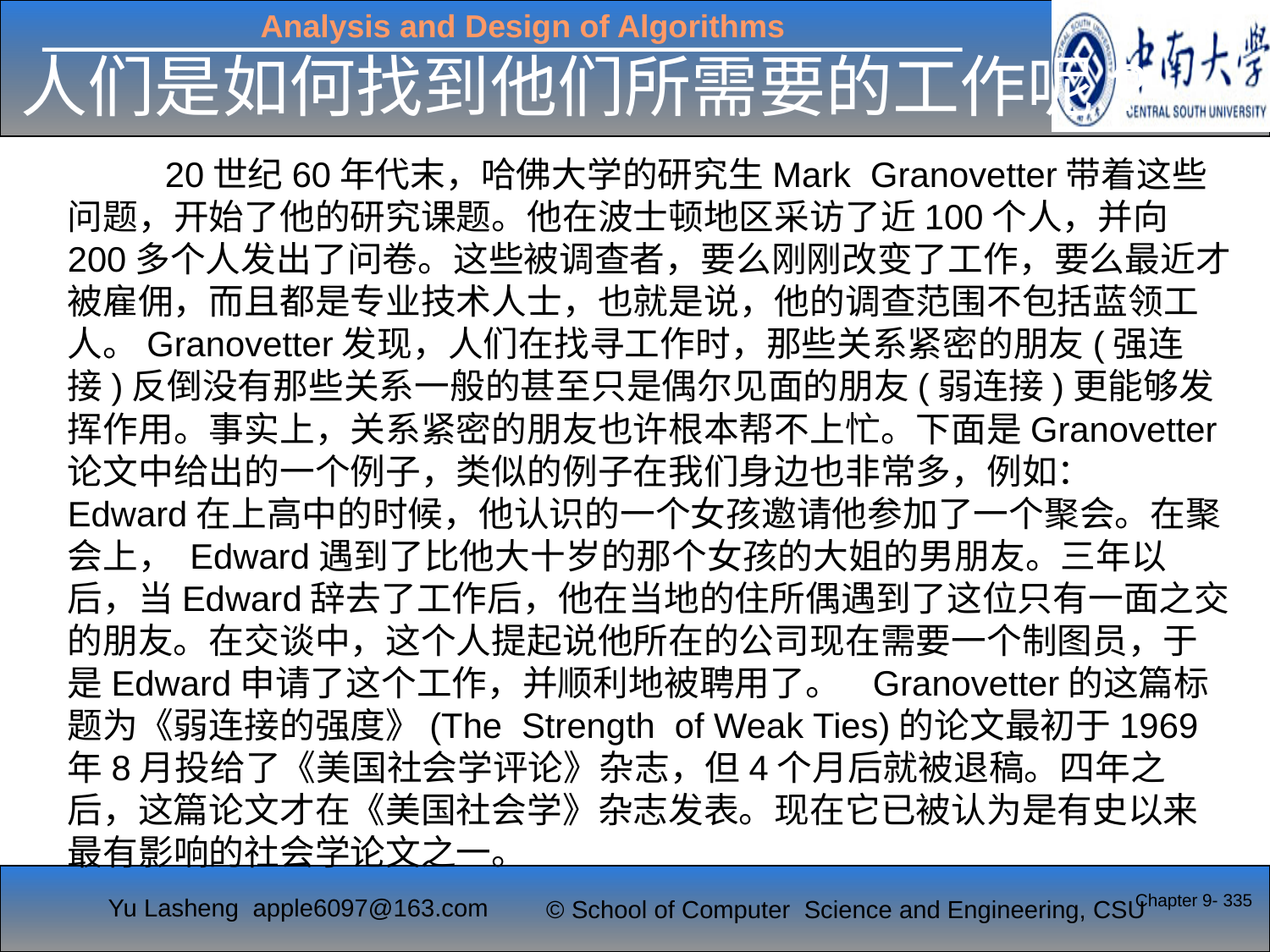

# 人们是如何找到他们所需要的工作呢?
          20世纪60年代末，哈佛大学的研究生Mark  Granovetter带着这些问题，开始了他的研究课题。他在波士顿地区采访了近100个人，并向200多个人发出了问卷。这些被调查者，要么刚刚改变了工作，要么最近才被雇佣，而且都是专业技术人士，也就是说，他的调查范围不包括蓝领工人。Granovetter发现，人们在找寻工作时，那些关系紧密的朋友(强连接)反倒没有那些关系一般的甚至只是偶尔见面的朋友(弱连接)更能够发挥作用。事实上，关系紧密的朋友也许根本帮不上忙。下面是Granovetter论文中给出的一个例子，类似的例子在我们身边也非常多，例如：    Edward在上高中的时候，他认识的一个女孩邀请他参加了一个聚会。在聚会上， Edward遇到了比他大十岁的那个女孩的大姐的男朋友。三年以后，当Edward辞去了工作后，他在当地的住所偶遇到了这位只有一面之交的朋友。在交谈中，这个人提起说他所在的公司现在需要一个制图员，于是Edward申请了这个工作，并顺利地被聘用了。   Granovetter的这篇标题为《弱连接的强度》(The  Strength  of Weak Ties)的论文最初于1969年8月投给了《美国社会学评论》杂志，但4个月后就被退稿。四年之后，这篇论文才在《美国社会学》杂志发表。现在它已被认为是有史以来最有影响的社会学论文之一。
Chapter 9- 335